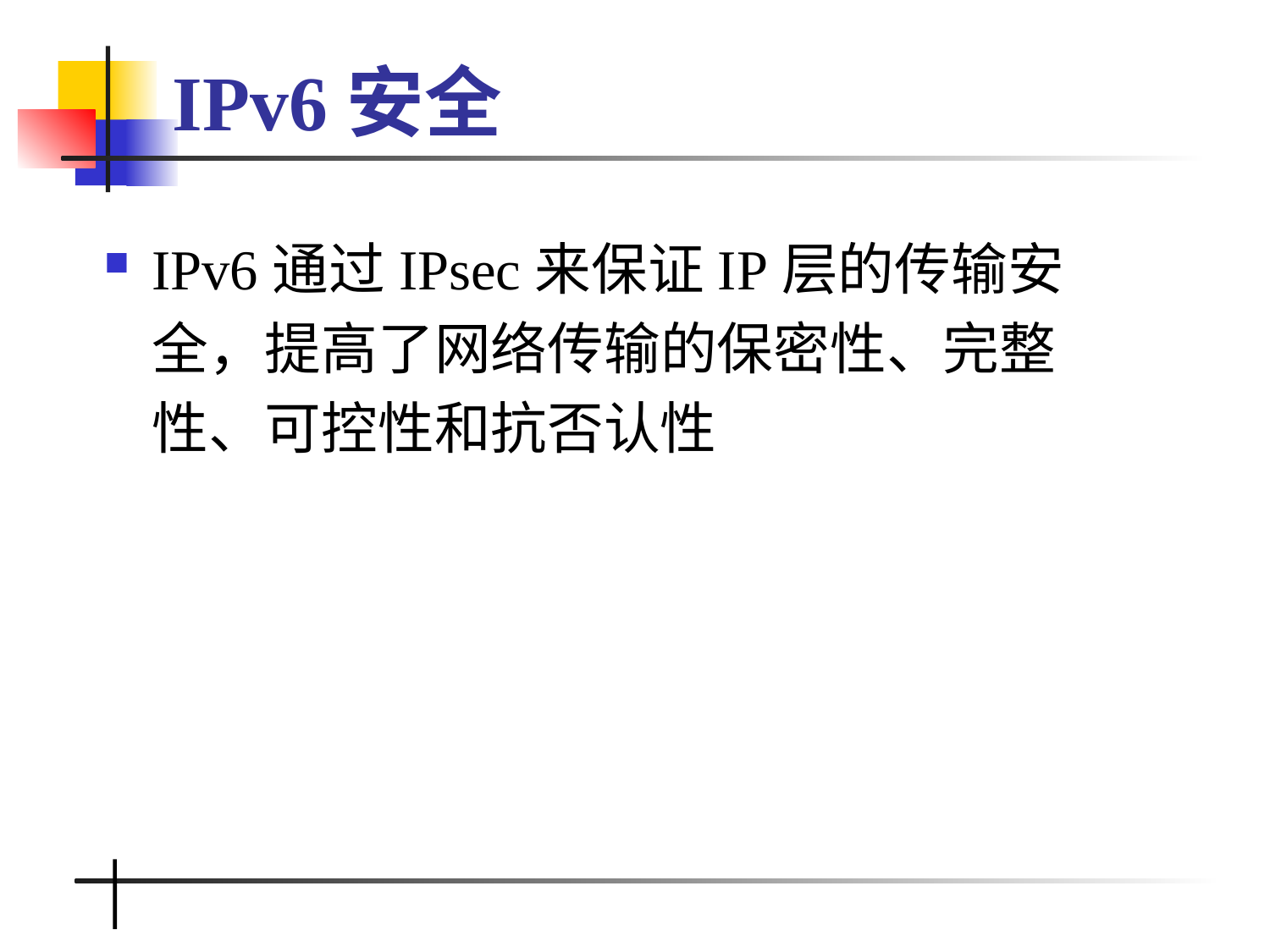

# IPv6安全
IPv6通过IPsec来保证IP层的传输安全，提高了网络传输的保密性、完整性、可控性和抗否认性